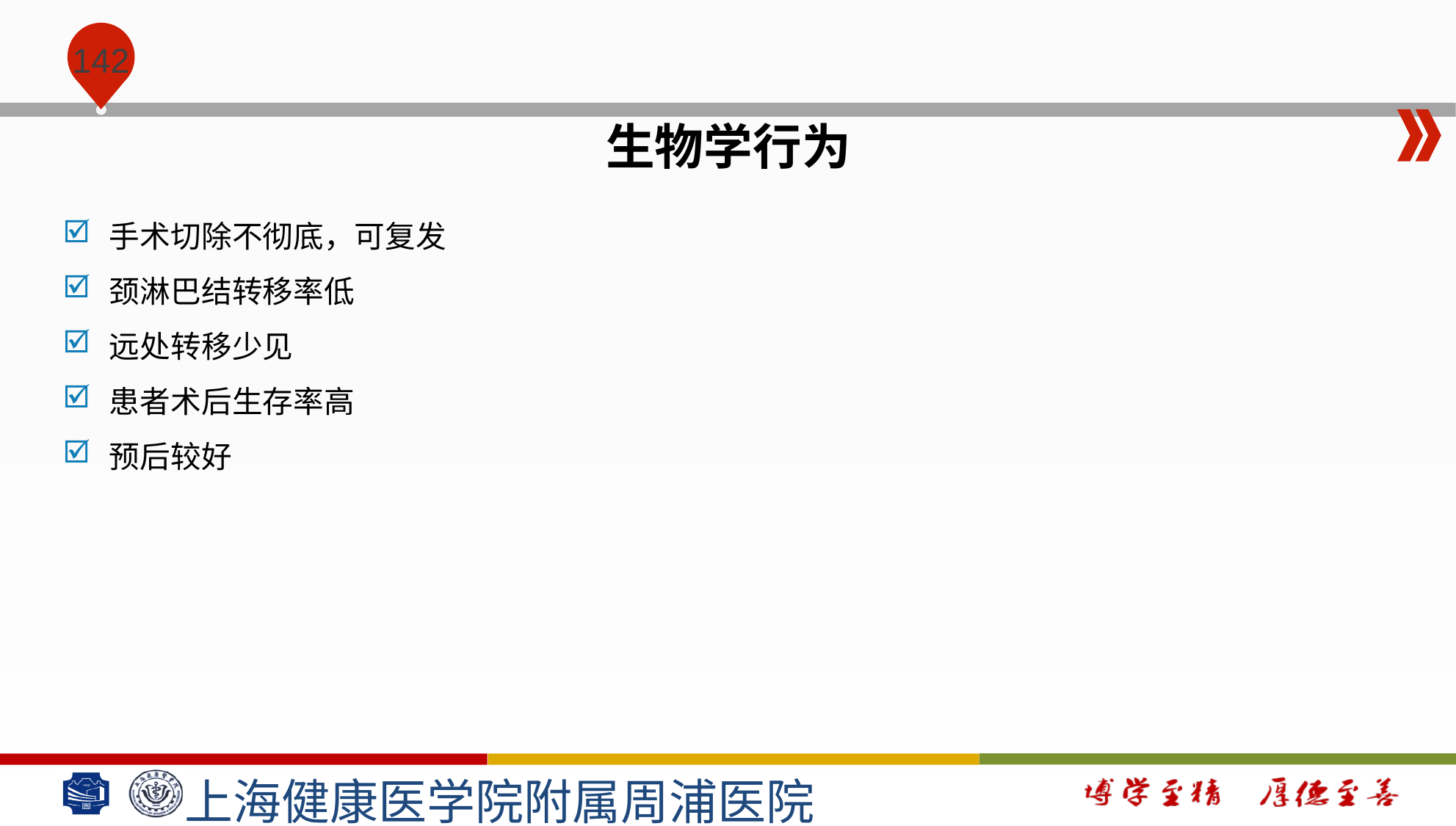

#

生物学行为
手术切除不彻底，可复发
颈淋巴结转移率低
远处转移少见
患者术后生存率高
预后较好